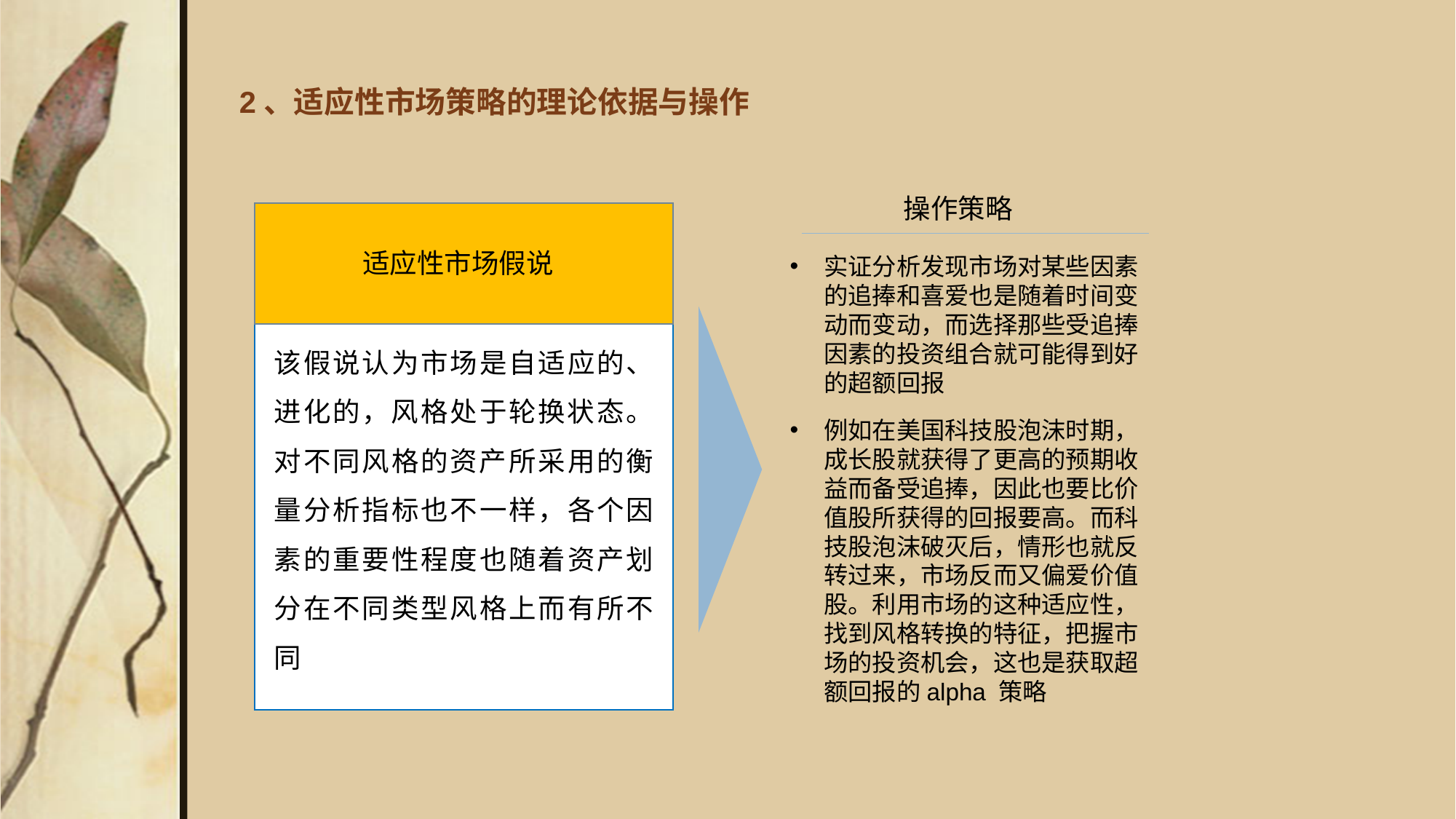

# 2、适应性市场策略的理论依据与操作
操作策略

适应性市场假说
实证分析发现市场对某些因素的追捧和喜爱也是随着时间变动而变动，而选择那些受追捧因素的投资组合就可能得到好的超额回报
例如在美国科技股泡沫时期，成长股就获得了更高的预期收益而备受追捧，因此也要比价值股所获得的回报要高。而科技股泡沫破灭后，情形也就反转过来，市场反而又偏爱价值股。利用市场的这种适应性，找到风格转换的特征，把握市场的投资机会，这也是获取超额回报的alpha 策略
该假说认为市场是自适应的、进化的，风格处于轮换状态。对不同风格的资产所采用的衡量分析指标也不一样，各个因素的重要性程度也随着资产划分在不同类型风格上而有所不同